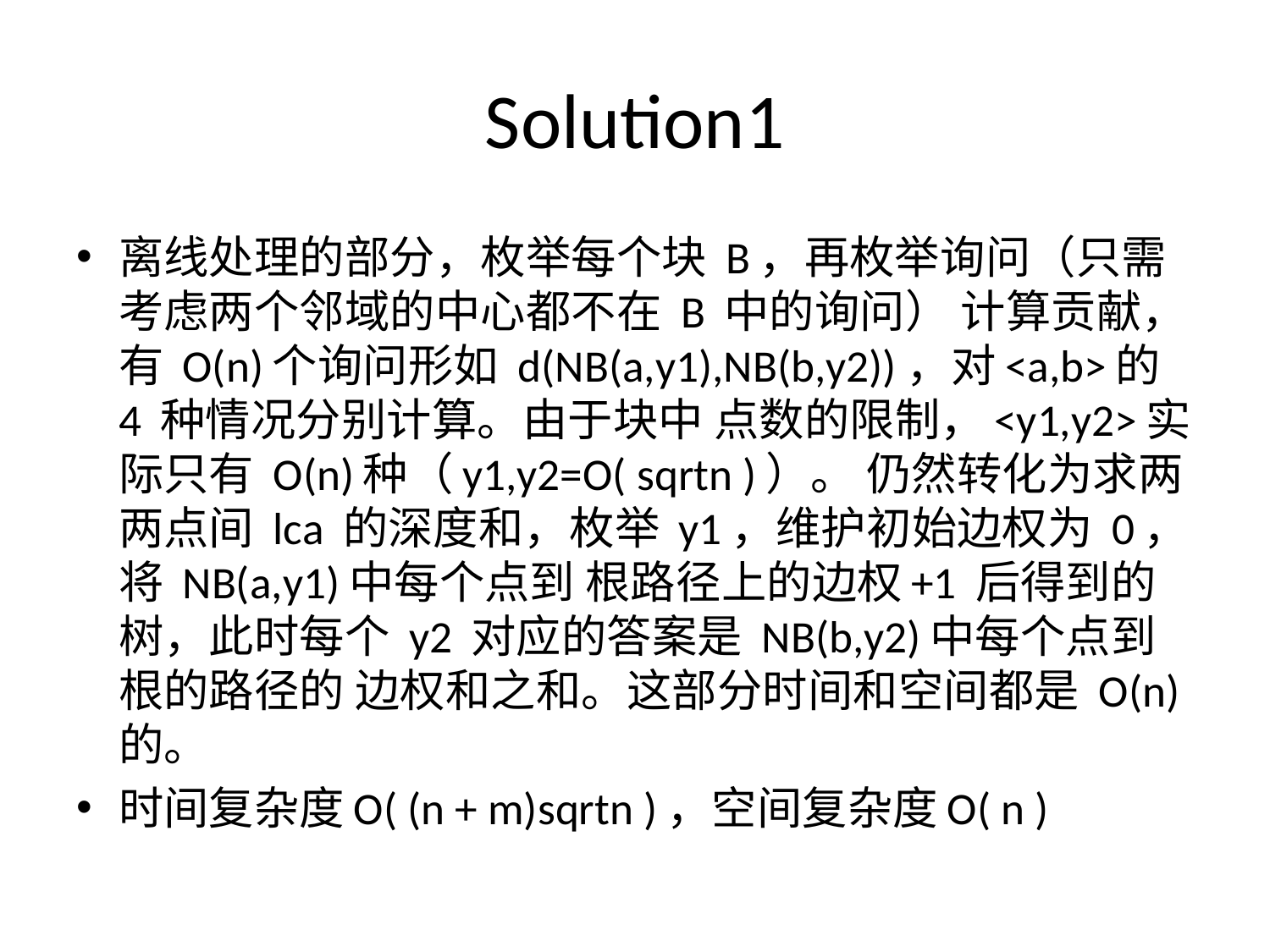

# Solution1
离线处理的部分，枚举每个块 B，再枚举询问（只需考虑两个邻域的中心都不在 B 中的询问） 计算贡献，有 O(n)个询问形如 d(NB(a,y1),NB(b,y2))，对<a,b>的 4 种情况分别计算。由于块中 点数的限制，<y1,y2>实际只有 O(n)种（y1,y2=O( sqrtn )）。 仍然转化为求两两点间 lca 的深度和，枚举 y1，维护初始边权为 0，将 NB(a,y1)中每个点到 根路径上的边权+1 后得到的树，此时每个 y2 对应的答案是 NB(b,y2)中每个点到根的路径的 边权和之和。这部分时间和空间都是 O(n)的。
时间复杂度O( (n + m)sqrtn )，空间复杂度O( n )